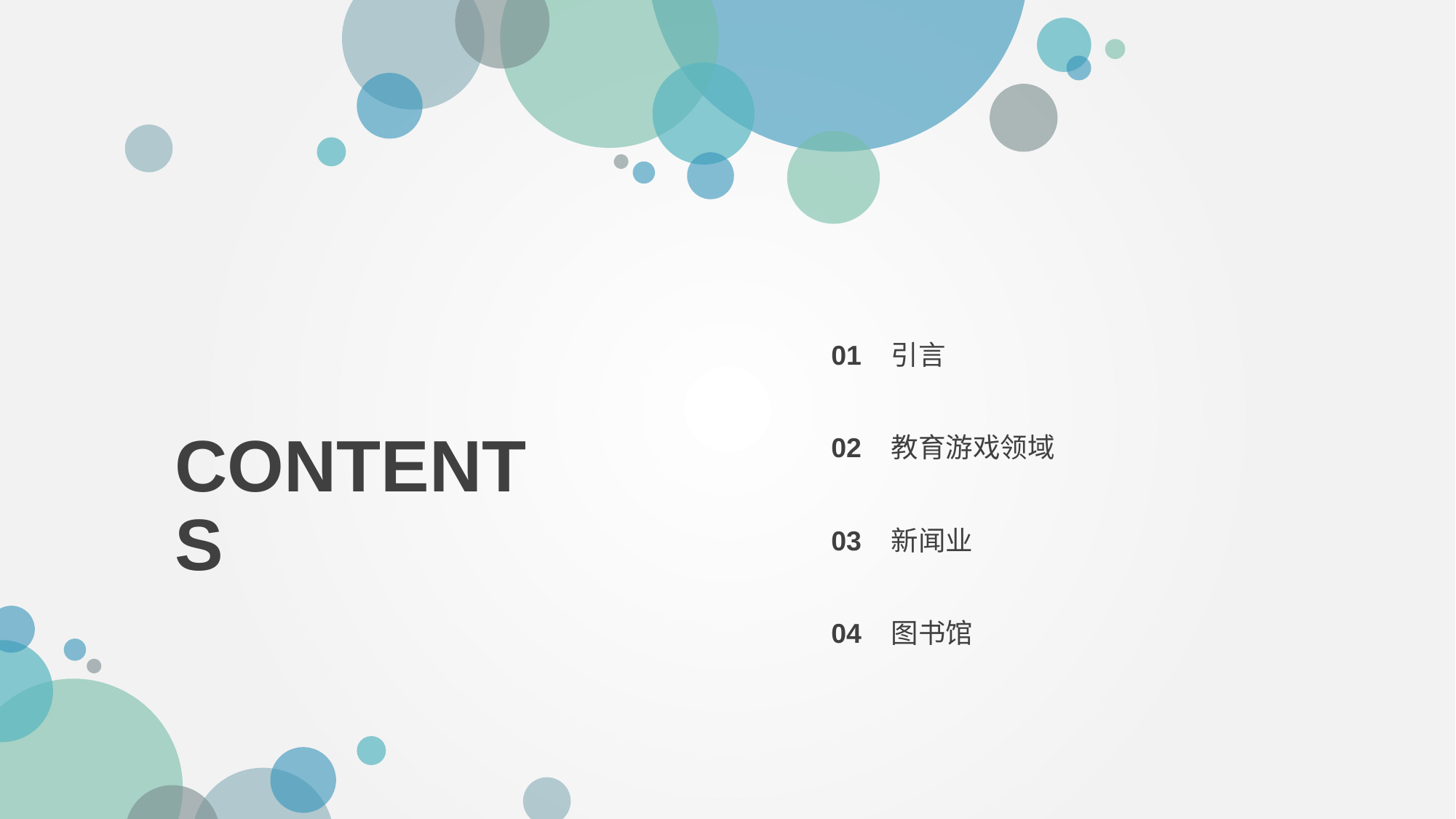

01   引言
02   教育游戏领域
CONTENTS
03   新闻业
04   图书馆